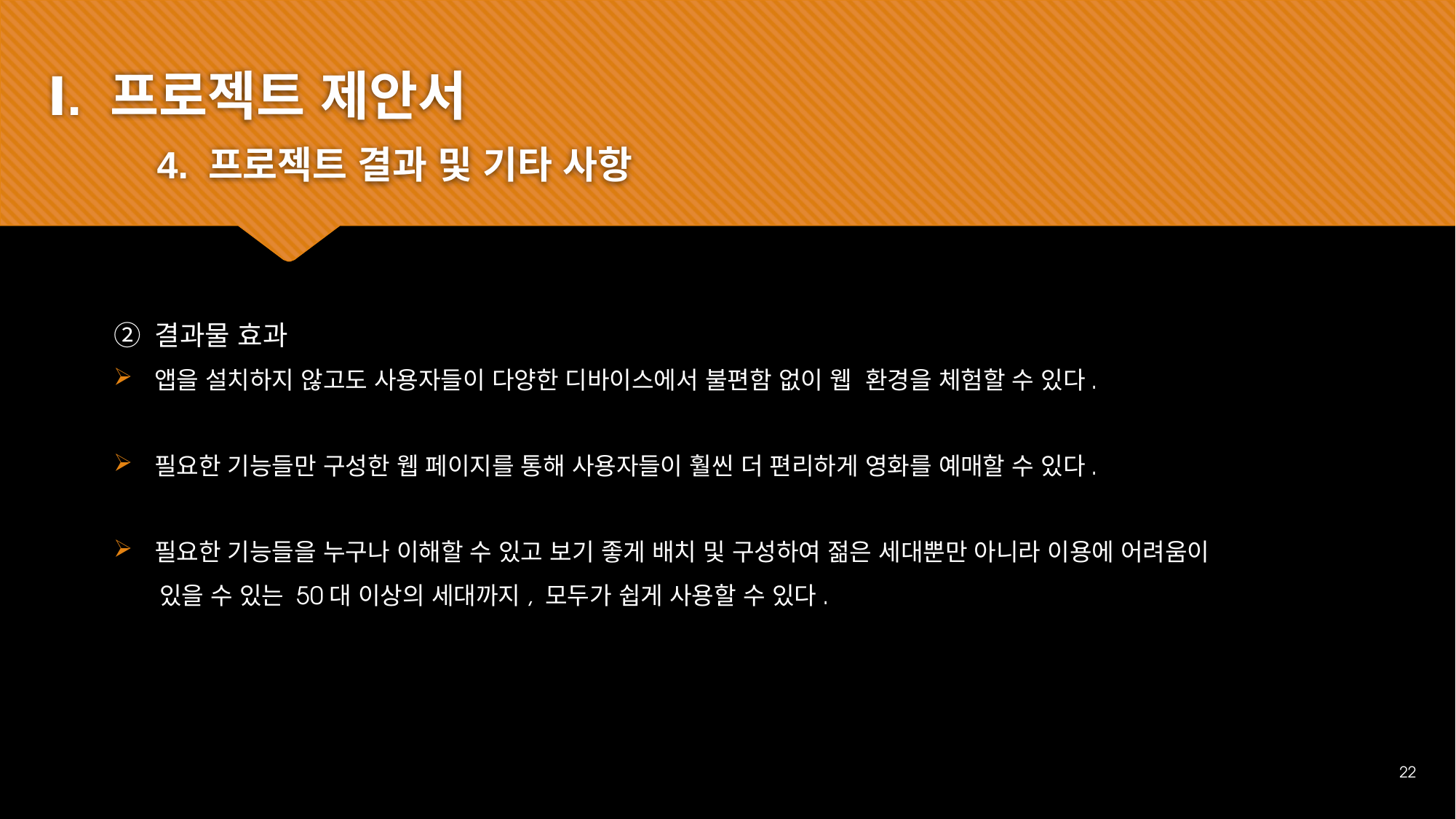

Ⅰ. 프로젝트 제안서
	4. 프로젝트 결과 및 기타 사항
② 결과물 효과
앱을 설치하지 않고도 사용자들이 다양한 디바이스에서 불편함 없이 웹  환경을 체험할 수 있다.

필요한 기능들만 구성한 웹 페이지를 통해 사용자들이 훨씬 더 편리하게 영화를 예매할 수 있다.

필요한 기능들을 누구나 이해할 수 있고 보기 좋게 배치 및 구성하여 젊은 세대뿐만 아니라 이용에 어려움이
      있을 수 있는 50대 이상의 세대까지, 모두가 쉽게 사용할 수 있다.

22